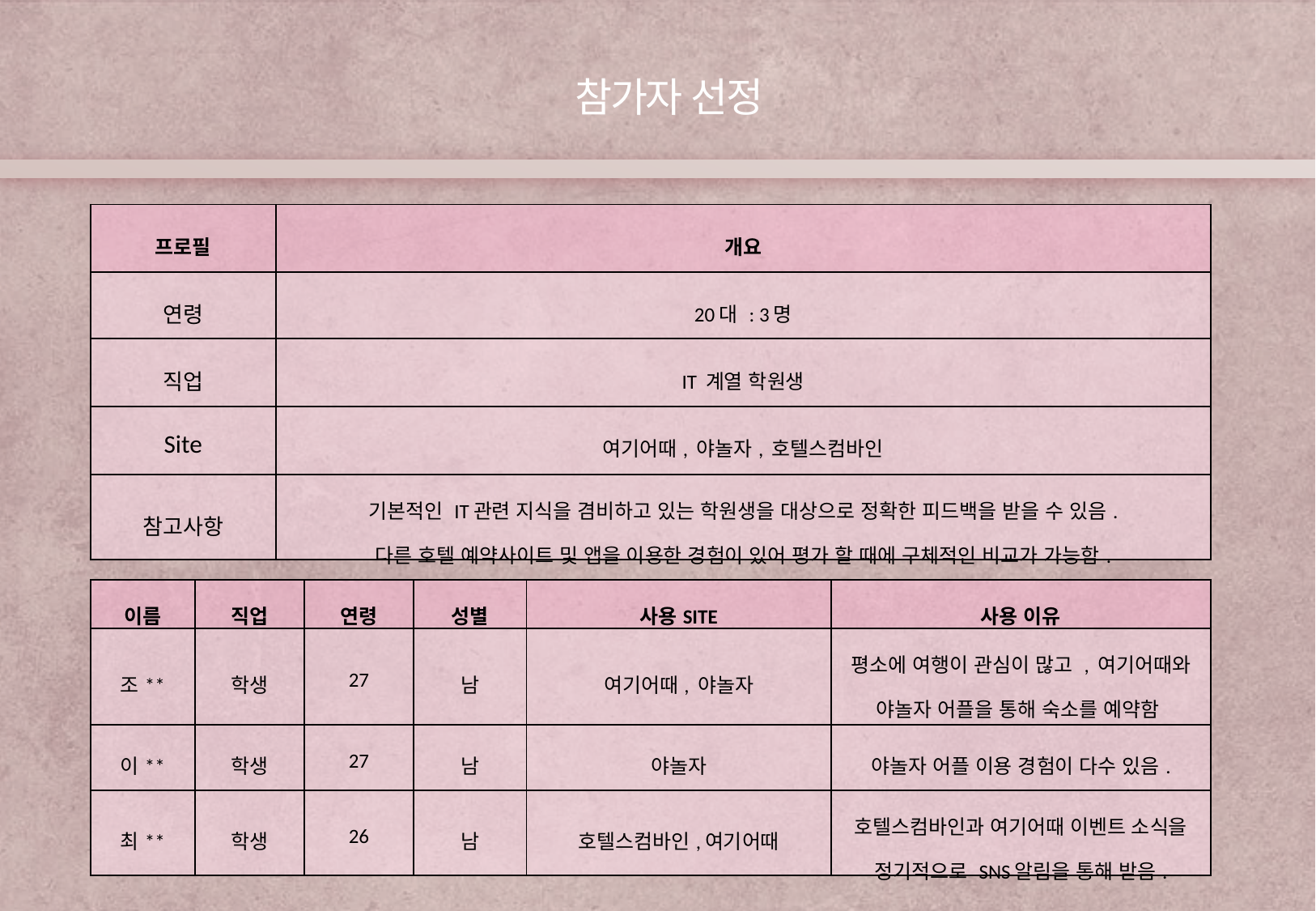

참가자 선정
| 프로필 | 개요 |
| --- | --- |
| 연령 | 20대 : 3명 |
| 직업 | IT 계열 학원생 |
| Site | 여기어때, 야놀자, 호텔스컴바인 |
| 참고사항 | 기본적인 IT관련 지식을 겸비하고 있는 학원생을 대상으로 정확한 피드백을 받을 수 있음. 다른 호텔 예약사이트 및 앱을 이용한 경험이 있어 평가 할 때에 구체적인 비교가 가능함. |
| 이름 | 직업 | 연령 | 성별 | 사용SITE | 사용 이유 |
| --- | --- | --- | --- | --- | --- |
| 조\*\* | 학생 | 27 | 남 | 여기어때, 야놀자 | 평소에 여행이 관심이 많고 , 여기어때와 야놀자 어플을 통해 숙소를 예약함 |
| 이\*\* | 학생 | 27 | 남 | 야놀자 | 야놀자 어플 이용 경험이 다수 있음. |
| 최\*\* | 학생 | 26 | 남 | 호텔스컴바인,여기어때 | 호텔스컴바인과 여기어때 이벤트 소식을 정기적으로 SNS알림을 통해 받음. |